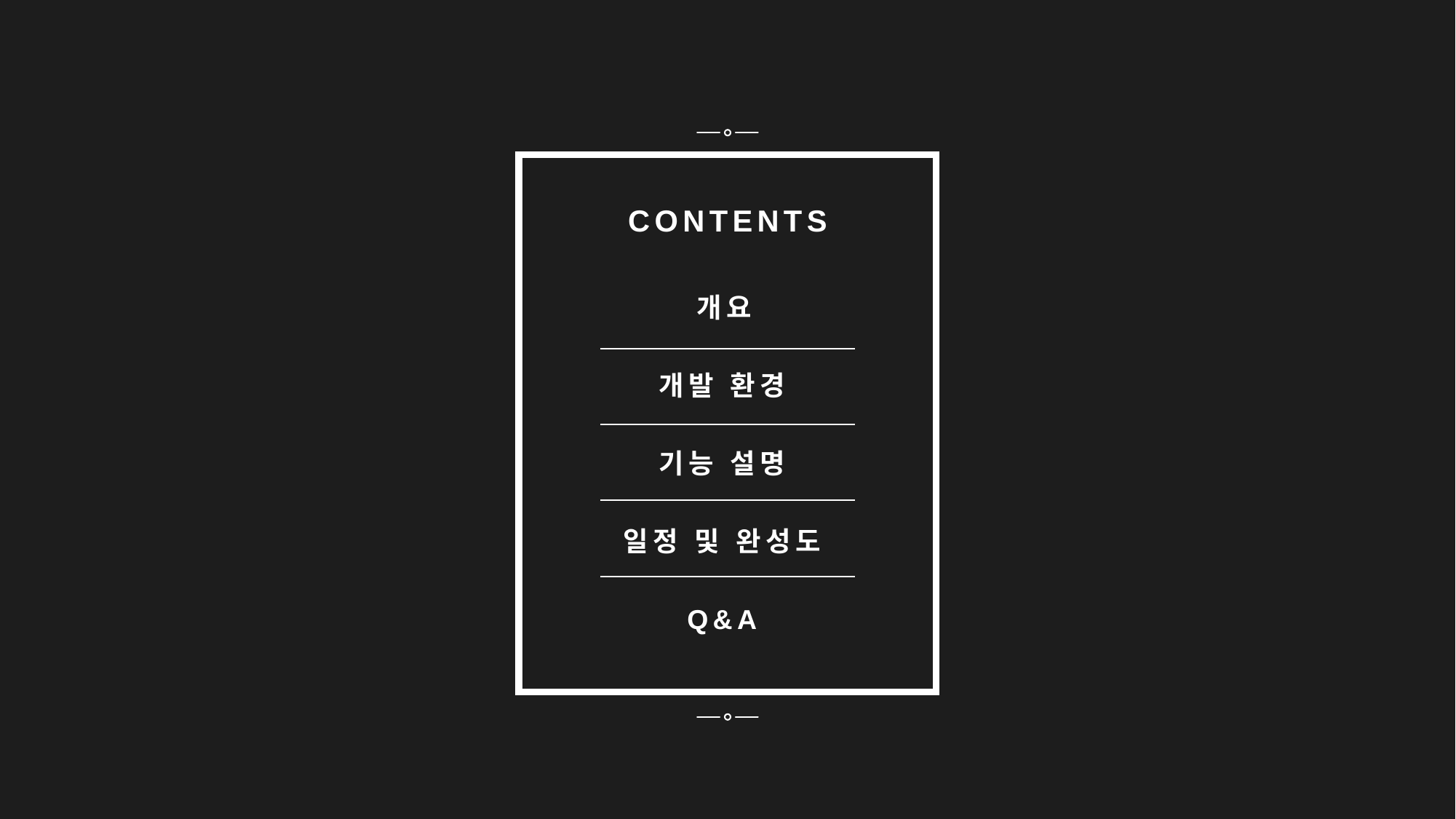

CONTENTS
개요
개발 환경
기능 설명
일정 및 완성도
Q&A